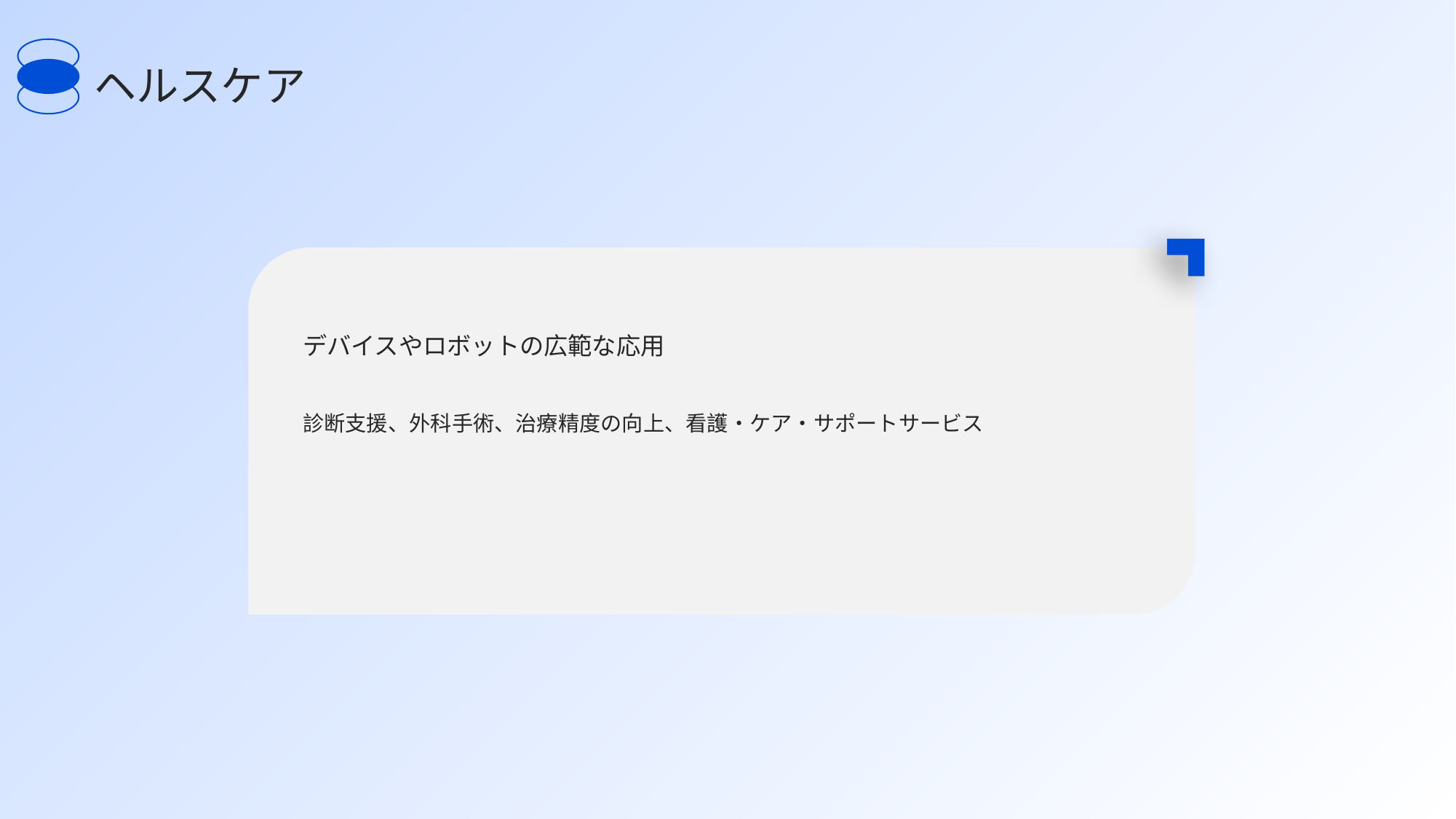

ヘルスケア

デバイスやロボットの広範な応用
診断支援、外科手術、治療精度の向上、看護・ケア・サポートサービス